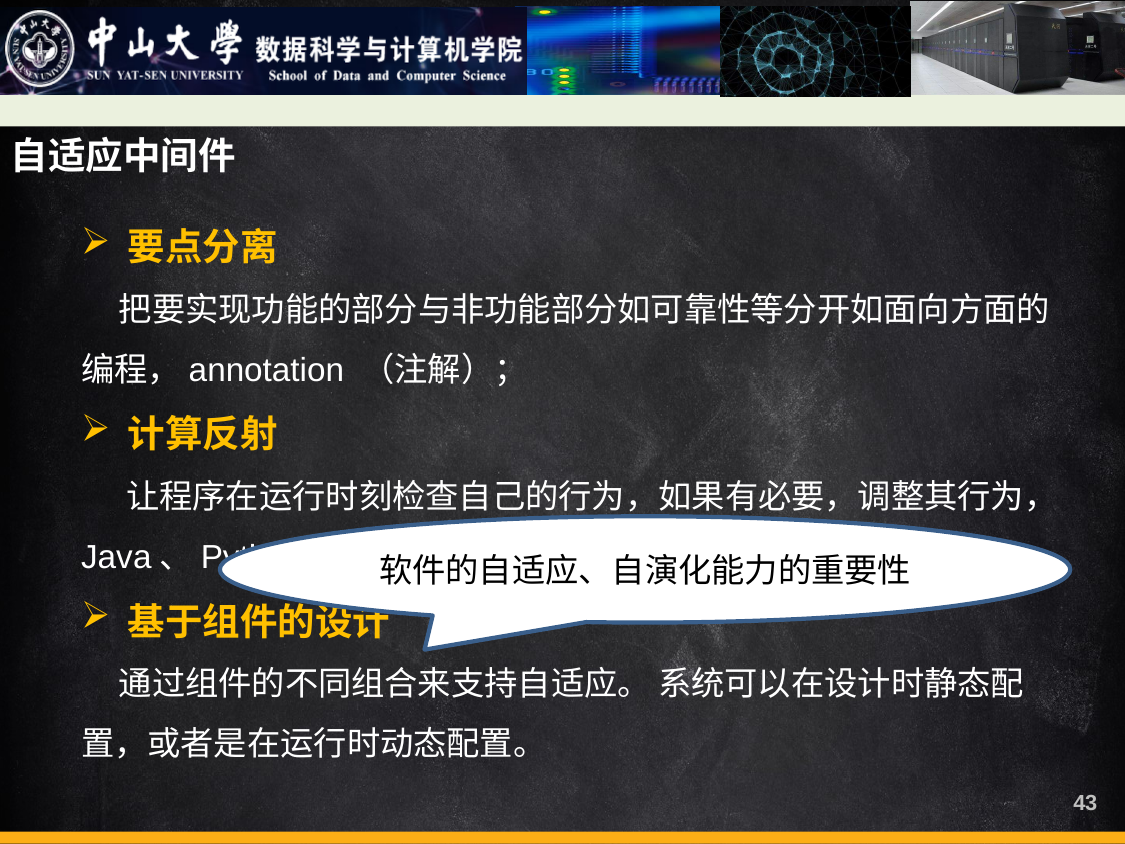

自适应中间件
要点分离
    把要实现功能的部分与非功能部分如可靠性等分开如面向方面的编程，annotation （注解）；
计算反射
     让程序在运行时刻检查自己的行为，如果有必要，调整其行为，Java、Python、C#等编程语言均支持这一功能；
基于组件的设计
    通过组件的不同组合来支持自适应。 系统可以在设计时静态配置，或者是在运行时动态配置。
软件的自适应、自演化能力的重要性